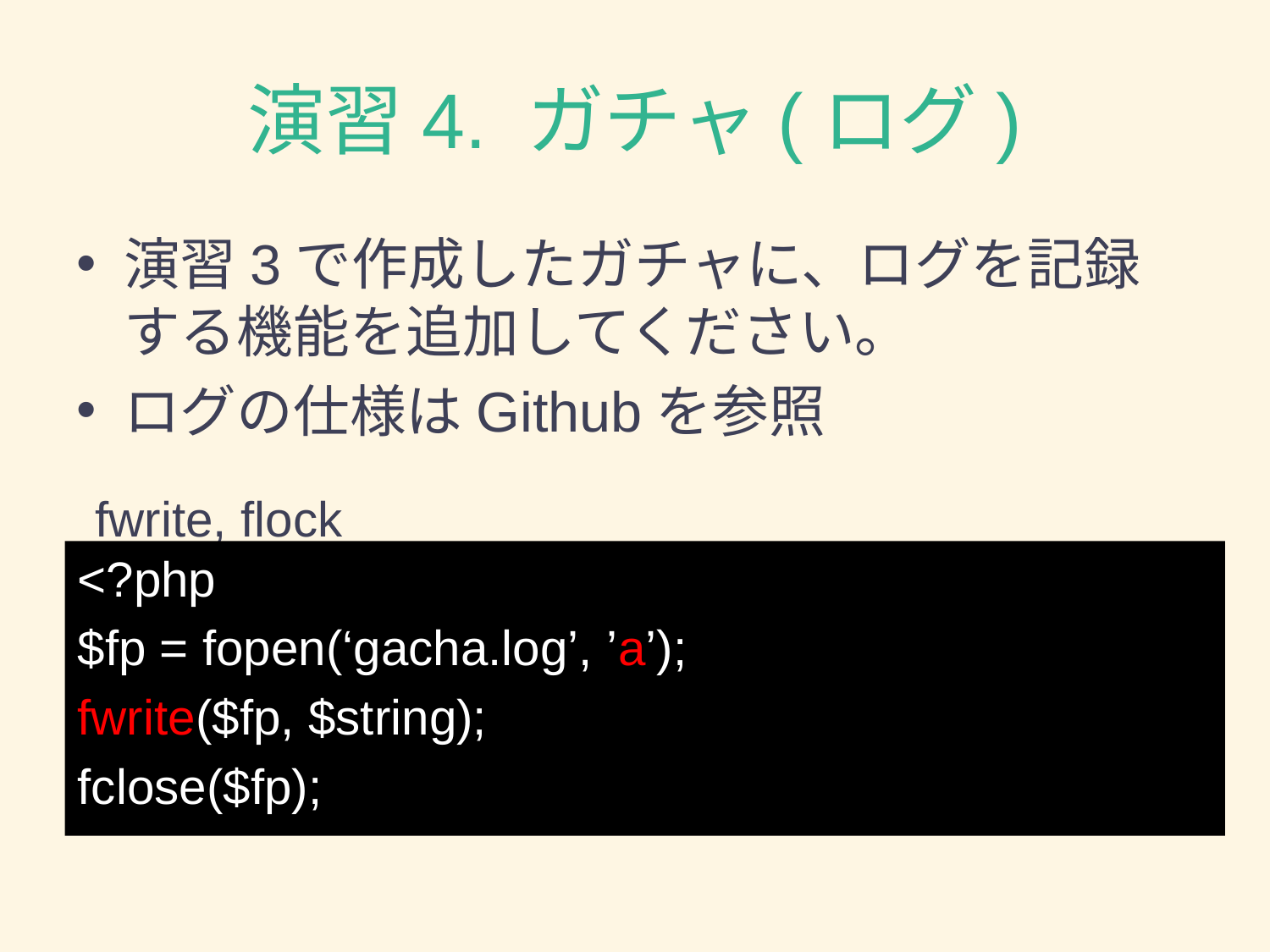

# 演習4. ガチャ(ログ)
演習3で作成したガチャに、ログを記録する機能を追加してください。
ログの仕様はGithubを参照

fwrite, flock
<?php
$fp = fopen(‘gacha.log’, ’a’);
fwrite($fp, $string);
fclose($fp);